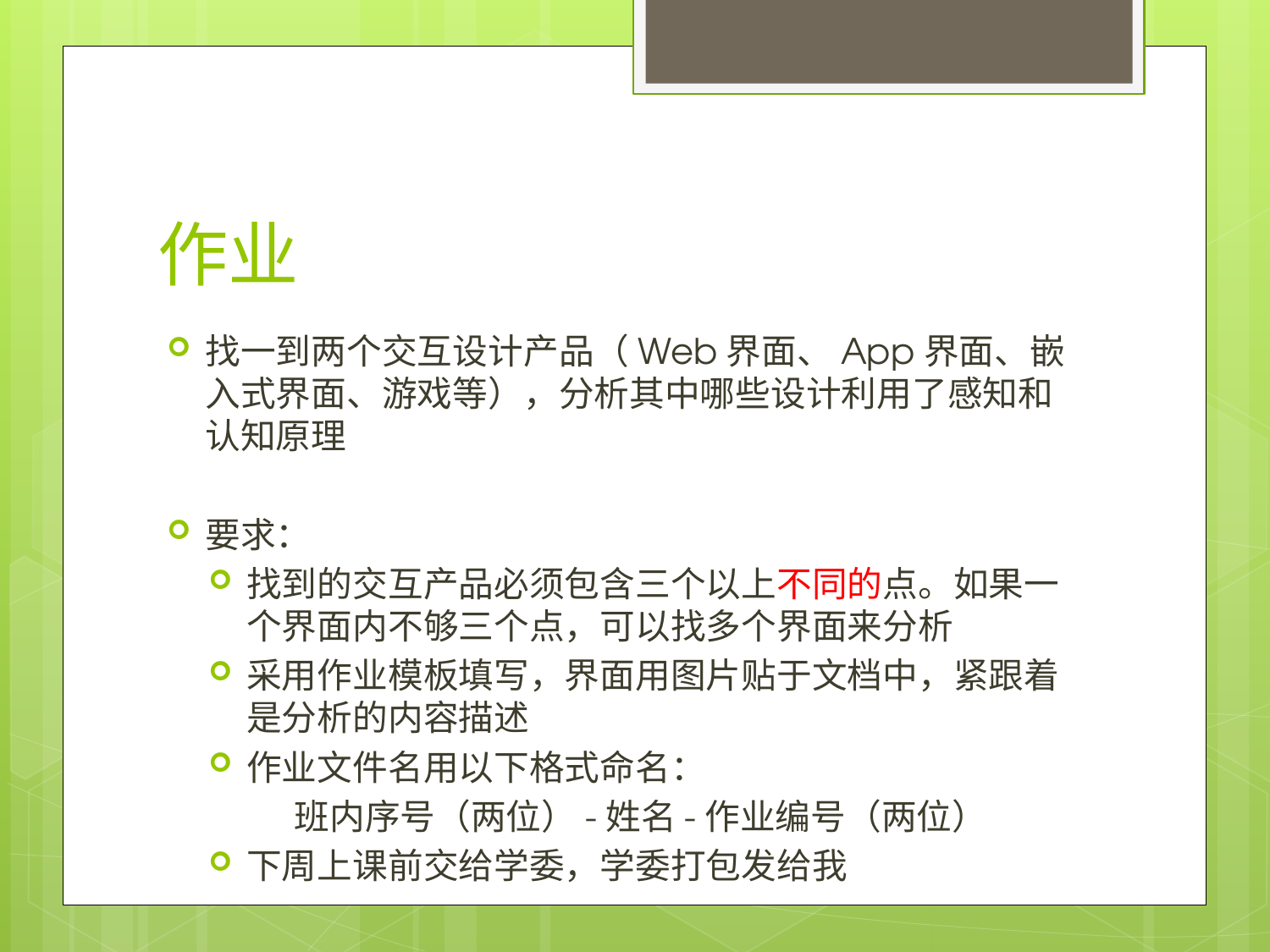

# 作业
找一到两个交互设计产品（Web界面、App界面、嵌入式界面、游戏等），分析其中哪些设计利用了感知和认知原理

要求：
找到的交互产品必须包含三个以上不同的点。如果一个界面内不够三个点，可以找多个界面来分析
采用作业模板填写，界面用图片贴于文档中，紧跟着是分析的内容描述
作业文件名用以下格式命名：
班内序号（两位）-姓名-作业编号（两位）
下周上课前交给学委，学委打包发给我